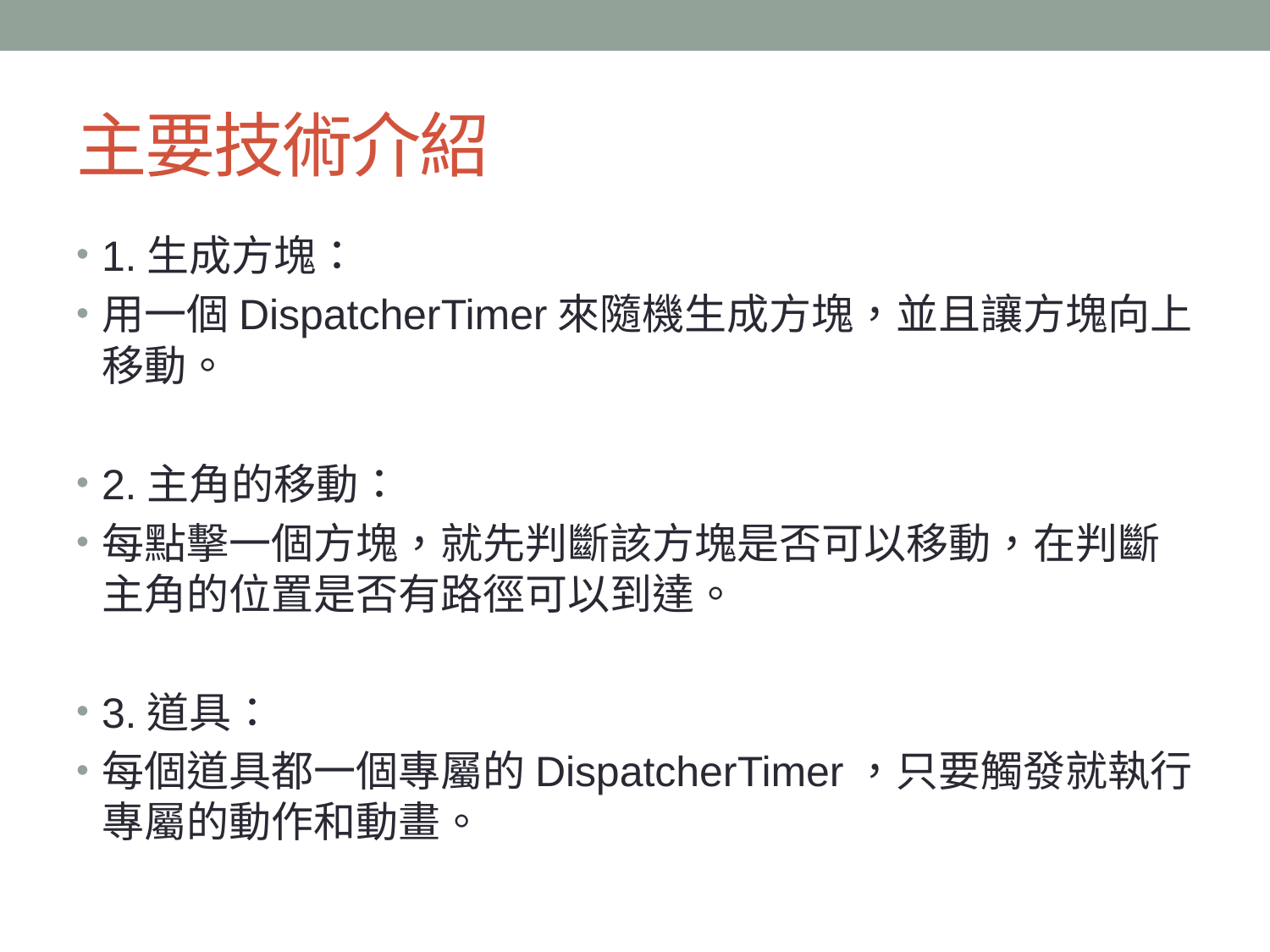

# 主要技術介紹
1.生成方塊：
用一個DispatcherTimer來隨機生成方塊，並且讓方塊向上移動。

2.主角的移動：
每點擊一個方塊，就先判斷該方塊是否可以移動，在判斷主角的位置是否有路徑可以到達。

3.道具：
每個道具都一個專屬的DispatcherTimer，只要觸發就執行專屬的動作和動畫。